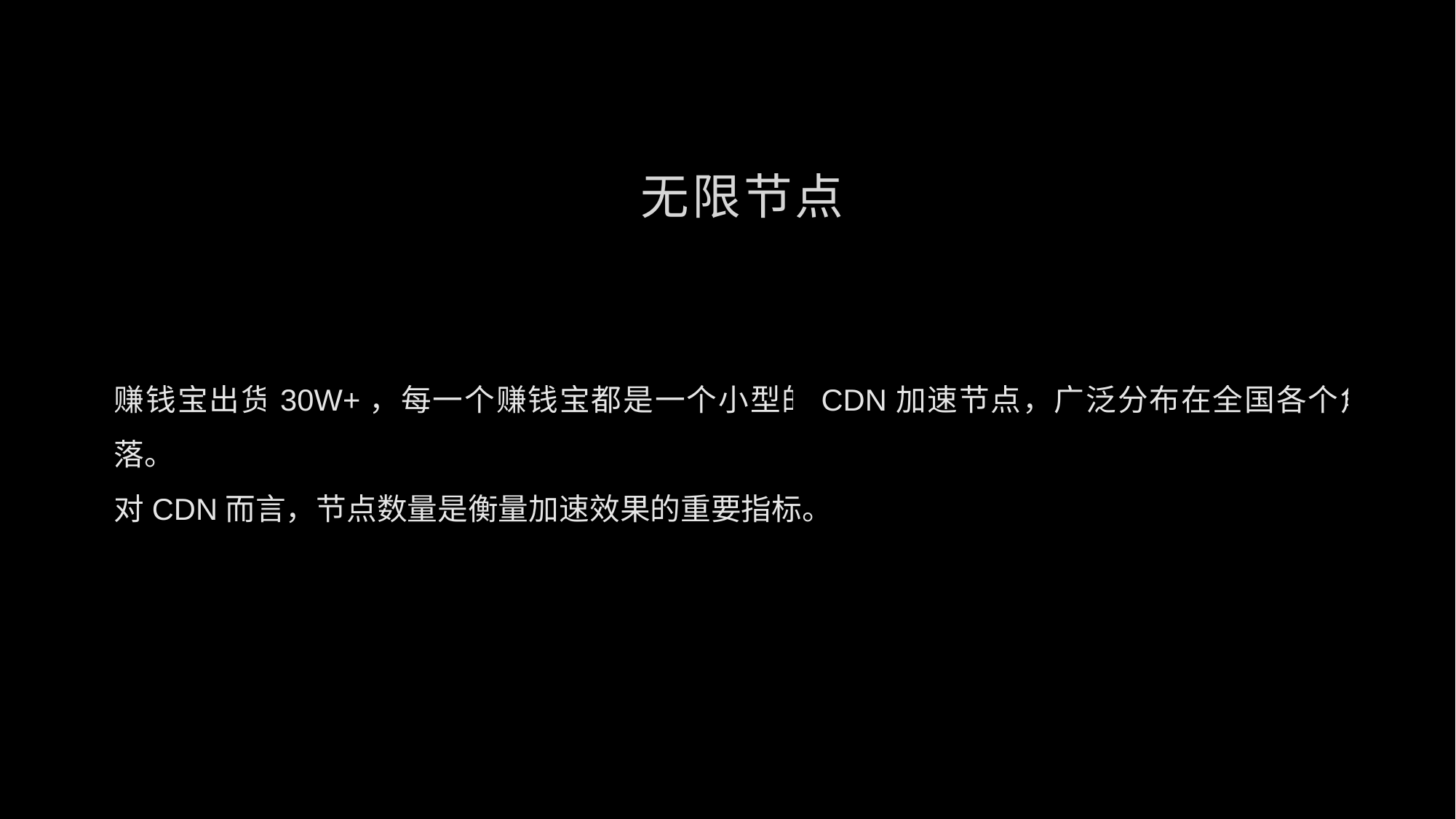

无限节点
赚钱宝出货30W+，每一个赚钱宝都是一个小型的CDN加速节点，广泛分布在全国各个角落。
对CDN而言，节点数量是衡量加速效果的重要指标。